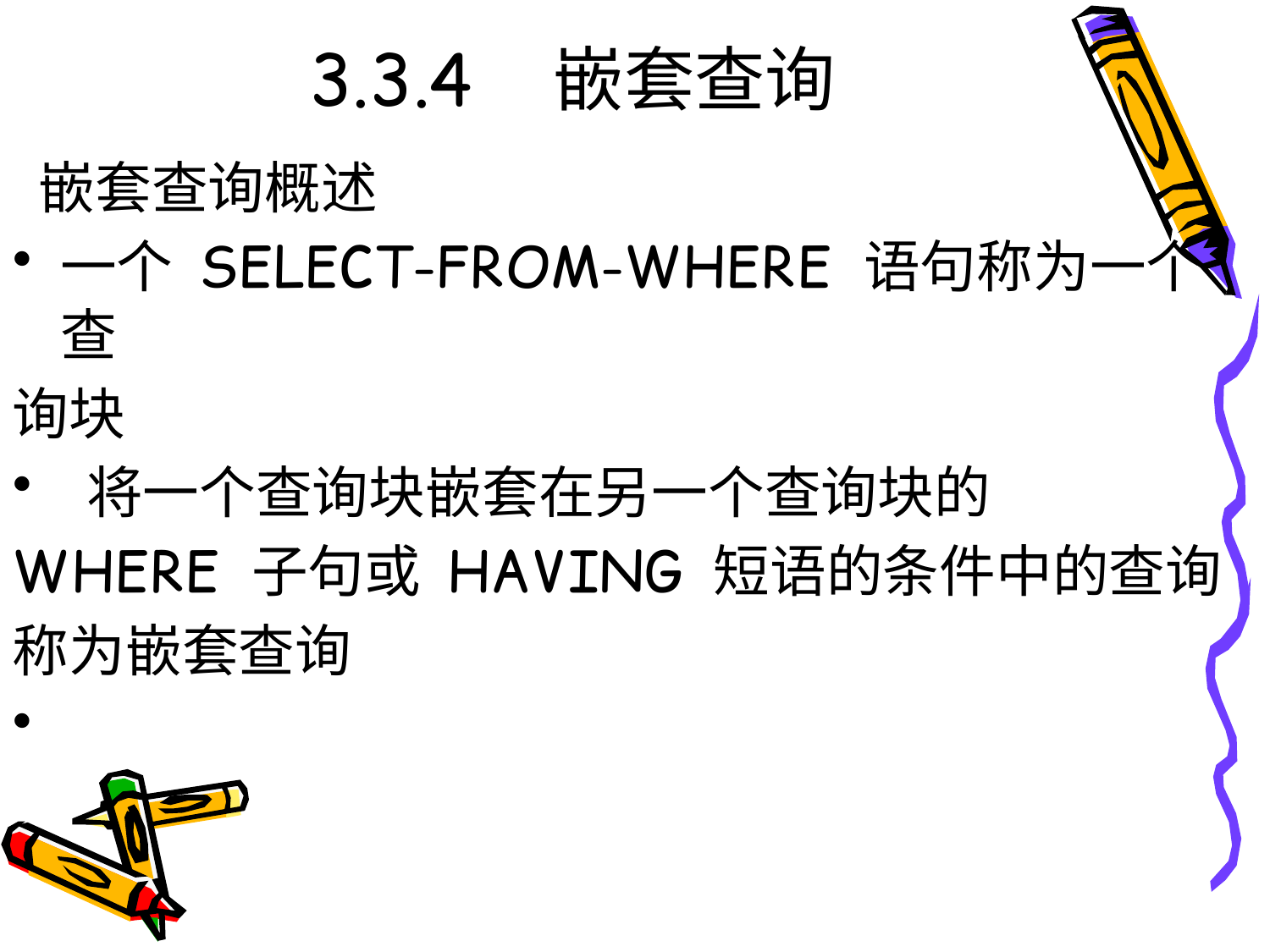

# 3.3.4   嵌套查询
 嵌套查询概述
一个 SELECT-FROM-WHERE 语句称为一个查
询块
 将一个查询块嵌套在另一个查询块的
WHERE 子句或 HAVING 短语的条件中的查询
称为嵌套查询